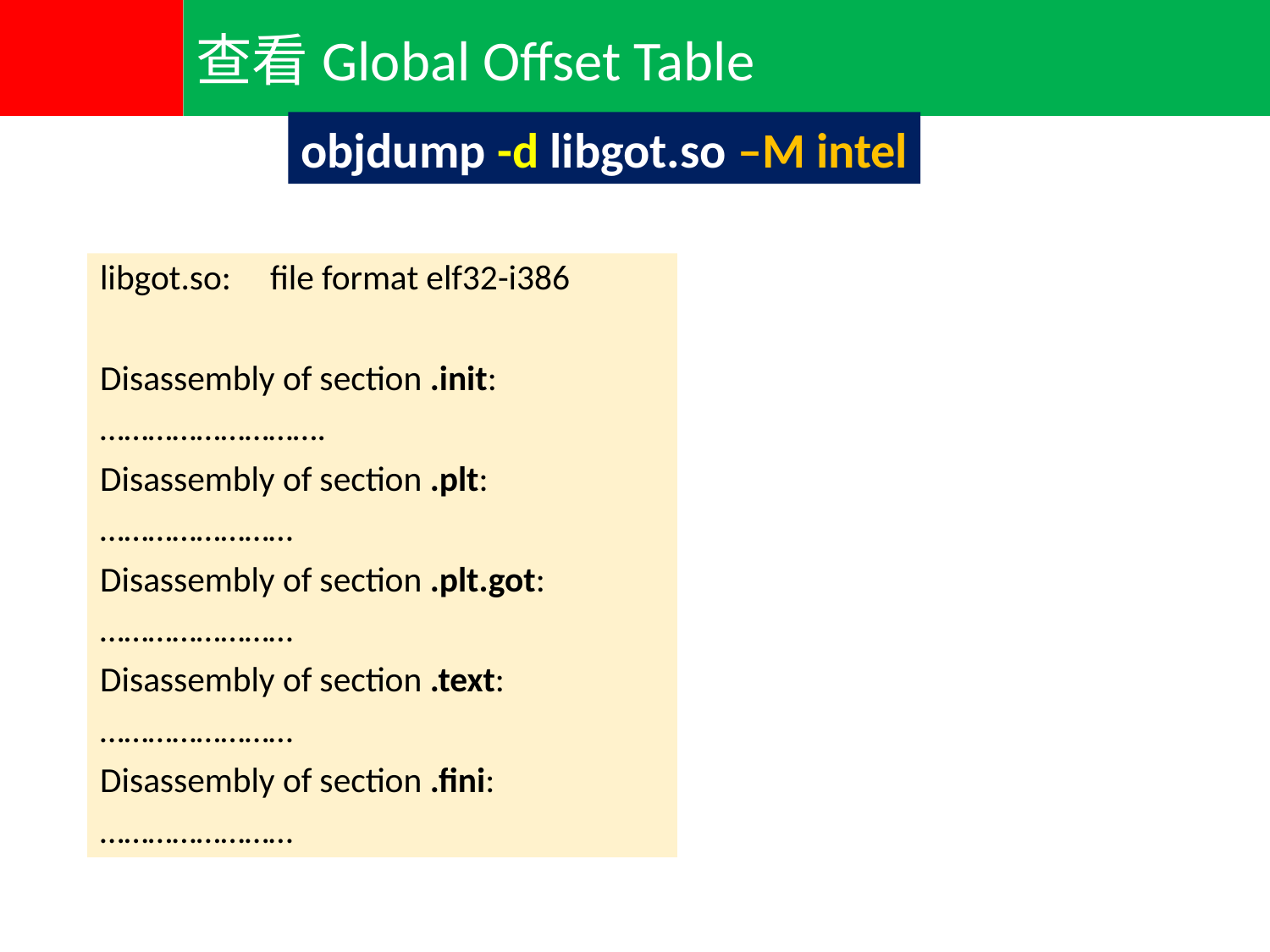

查看Global Offset Table
objdump -d libgot.so –M intel
libgot.so:     file format elf32-i386

Disassembly of section .init:
……………………….
Disassembly of section .plt:
……………………
Disassembly of section .plt.got:
……………………
Disassembly of section .text:
……………………
Disassembly of section .fini:
……………………